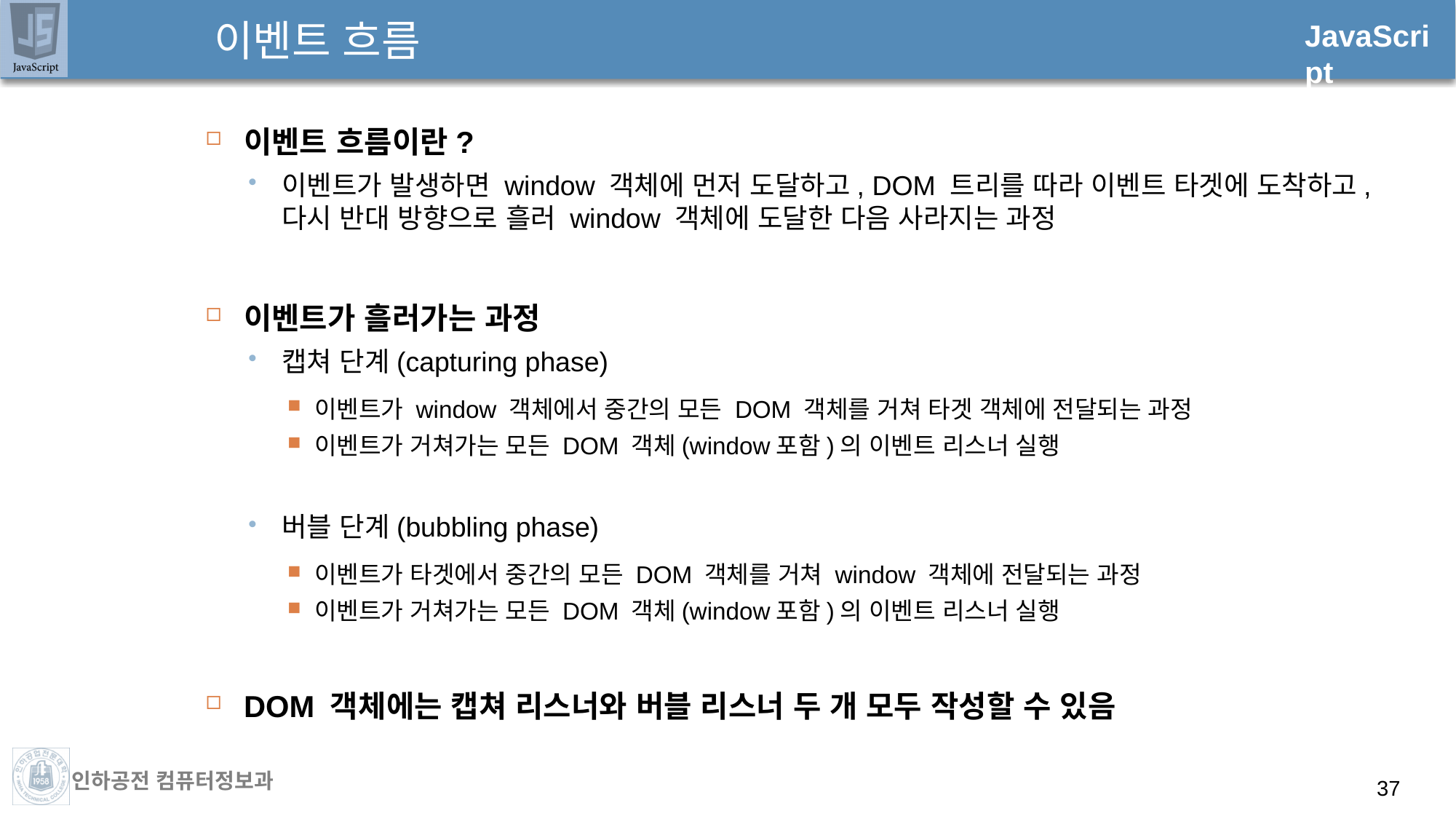

# 이벤트 흐름
이벤트 흐름이란?
이벤트가 발생하면 window 객체에 먼저 도달하고, DOM 트리를 따라 이벤트 타겟에 도착하고, 다시 반대 방향으로 흘러 window 객체에 도달한 다음 사라지는 과정

이벤트가 흘러가는 과정
캡쳐 단계(capturing phase)
이벤트가 window 객체에서 중간의 모든 DOM 객체를 거쳐 타겟 객체에 전달되는 과정
이벤트가 거쳐가는 모든 DOM 객체(window포함)의 이벤트 리스너 실행

버블 단계(bubbling phase)
이벤트가 타겟에서 중간의 모든 DOM 객체를 거쳐 window 객체에 전달되는 과정
이벤트가 거쳐가는 모든 DOM 객체(window포함)의 이벤트 리스너 실행

DOM 객체에는 캡쳐 리스너와 버블 리스너 두 개 모두 작성할 수 있음

37